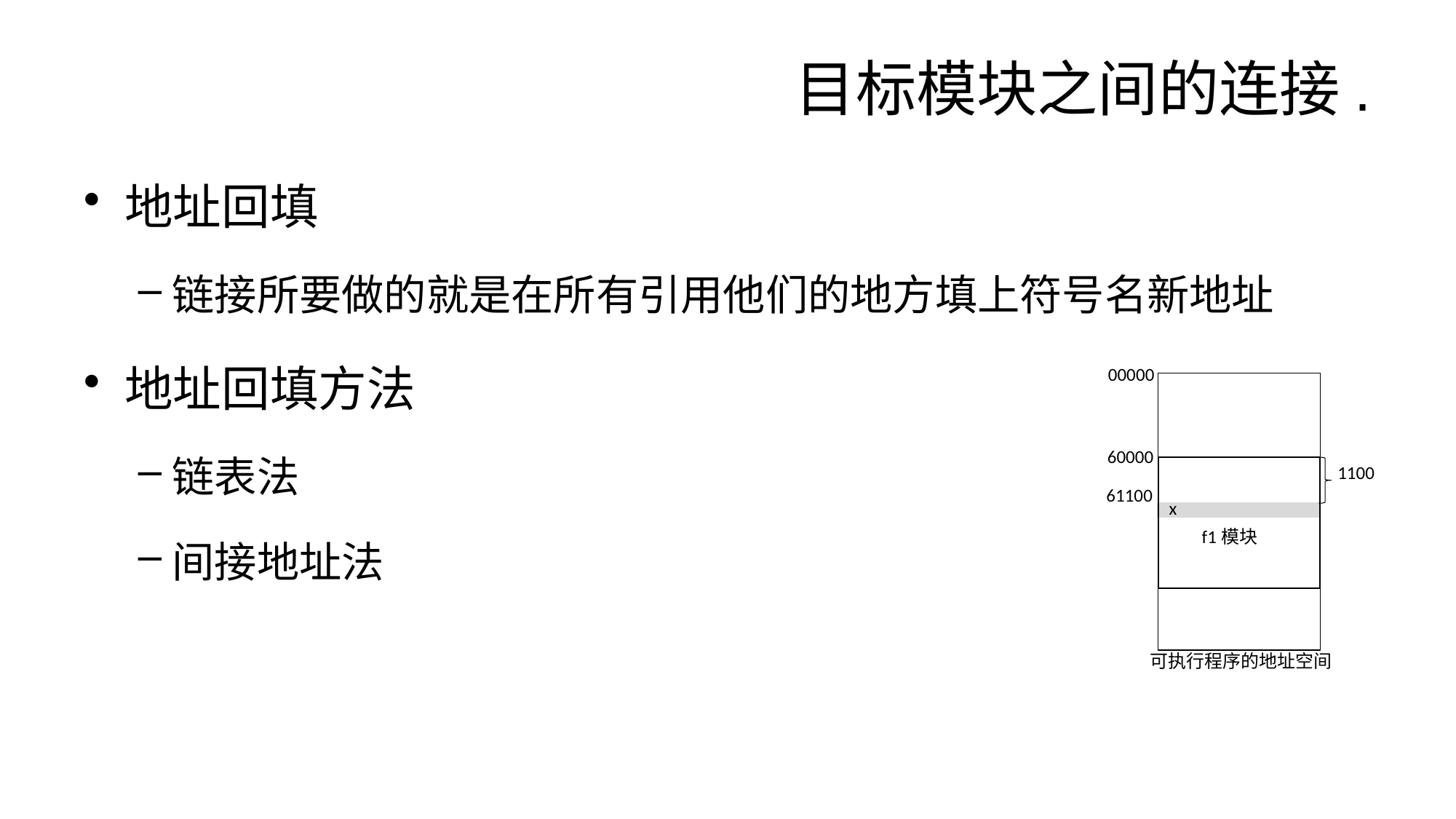

# 目标模块之间的连接.
地址回填
链接所要做的就是在所有引用他们的地方填上符号名新地址
地址回填方法
链表法
间接地址法
00000

60000

x

1100
61100

f1模块
 可执行程序的地址空间